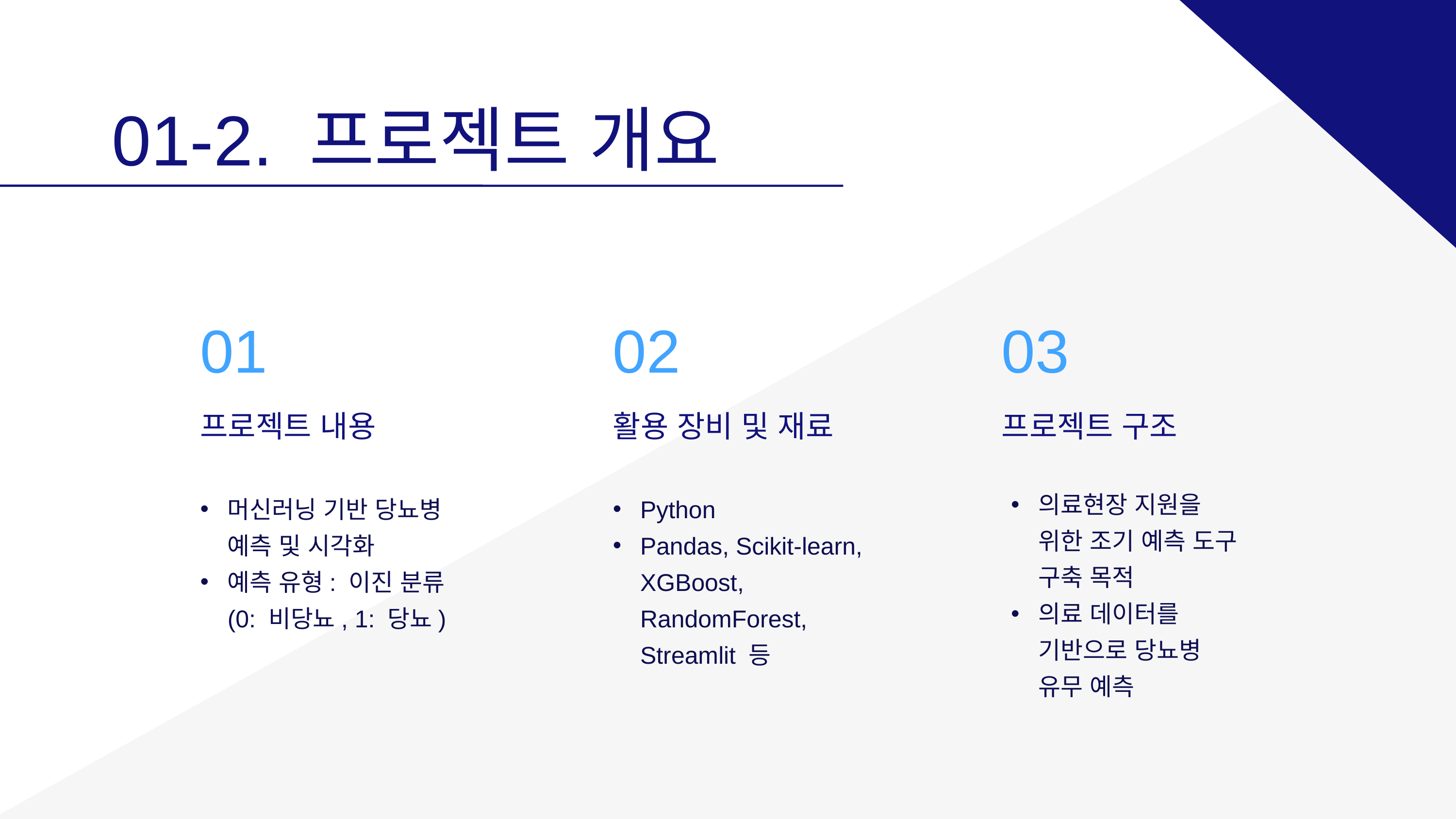

01-2. 프로젝트 개요

01
02
03
프로젝트 내용
활용 장비 및 재료
프로젝트 구조
의료현장 지원을 위한 조기 예측 도구 구축 목적
의료 데이터를 기반으로 당뇨병 유무 예측
머신러닝 기반 당뇨병 예측 및 시각화
예측 유형: 이진 분류
(0: 비당뇨, 1: 당뇨)
Python
Pandas, Scikit-learn, XGBoost, RandomForest, Streamlit 등